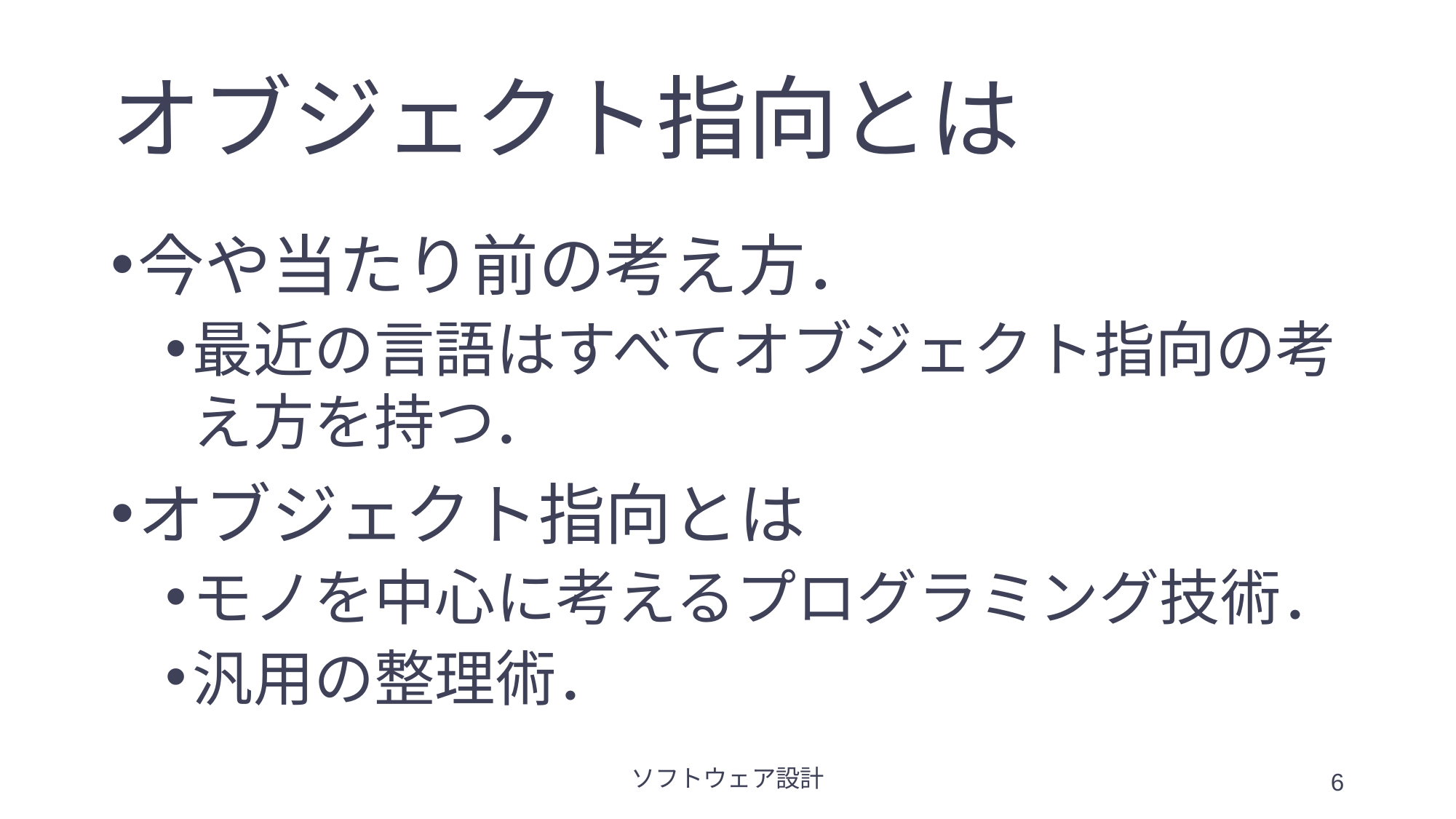

# オブジェクト指向とは
今や当たり前の考え方．
最近の言語はすべてオブジェクト指向の考え方を持つ．
オブジェクト指向とは
モノを中心に考えるプログラミング技術．
汎用の整理術．
ソフトウェア設計
6